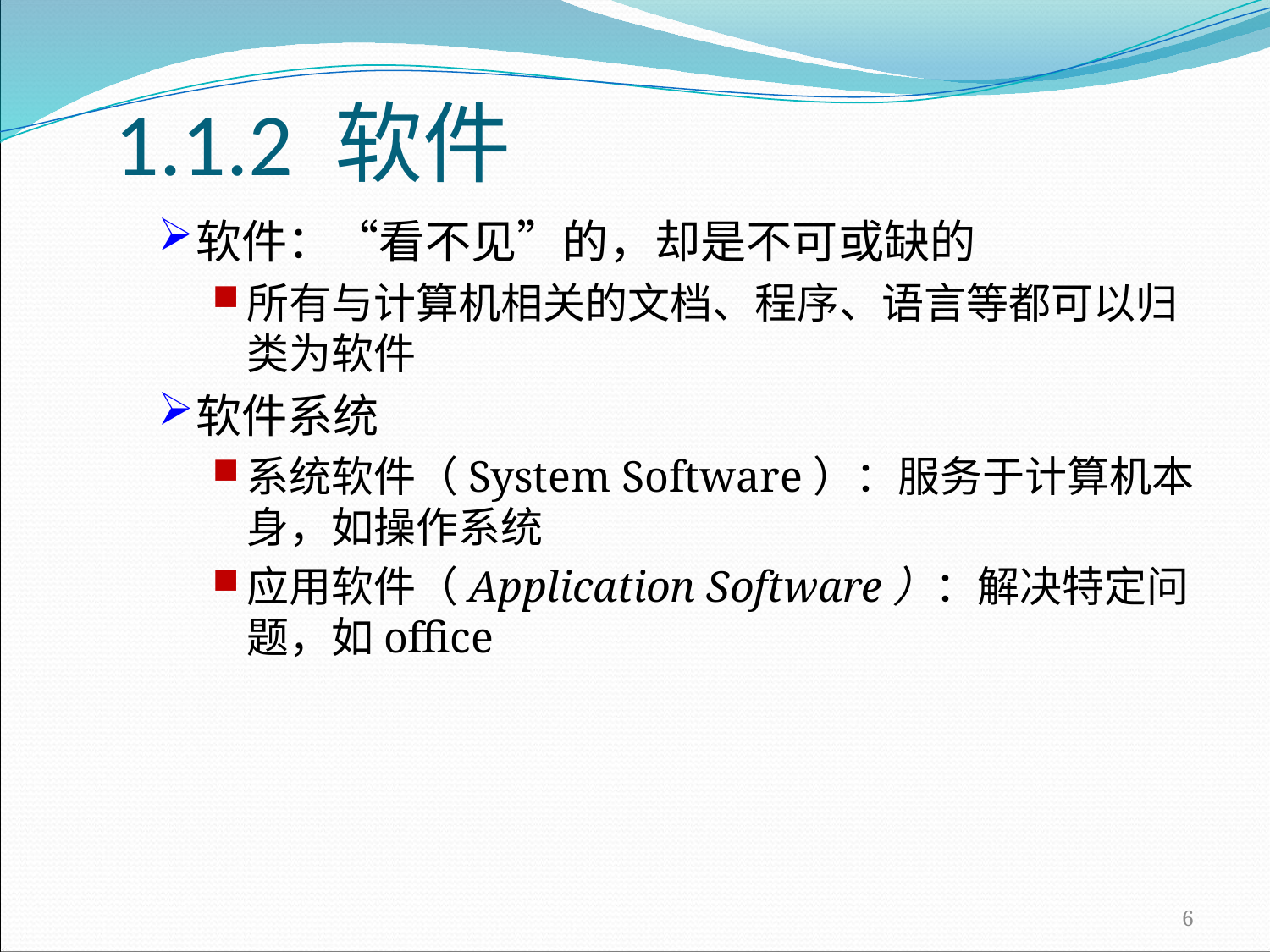

# 1.1.2 软件
软件：“看不见”的，却是不可或缺的
所有与计算机相关的文档、程序、语言等都可以归类为软件
软件系统
系统软件（System Software）：服务于计算机本身，如操作系统
应用软件（Application Software）：解决特定问题，如office
6